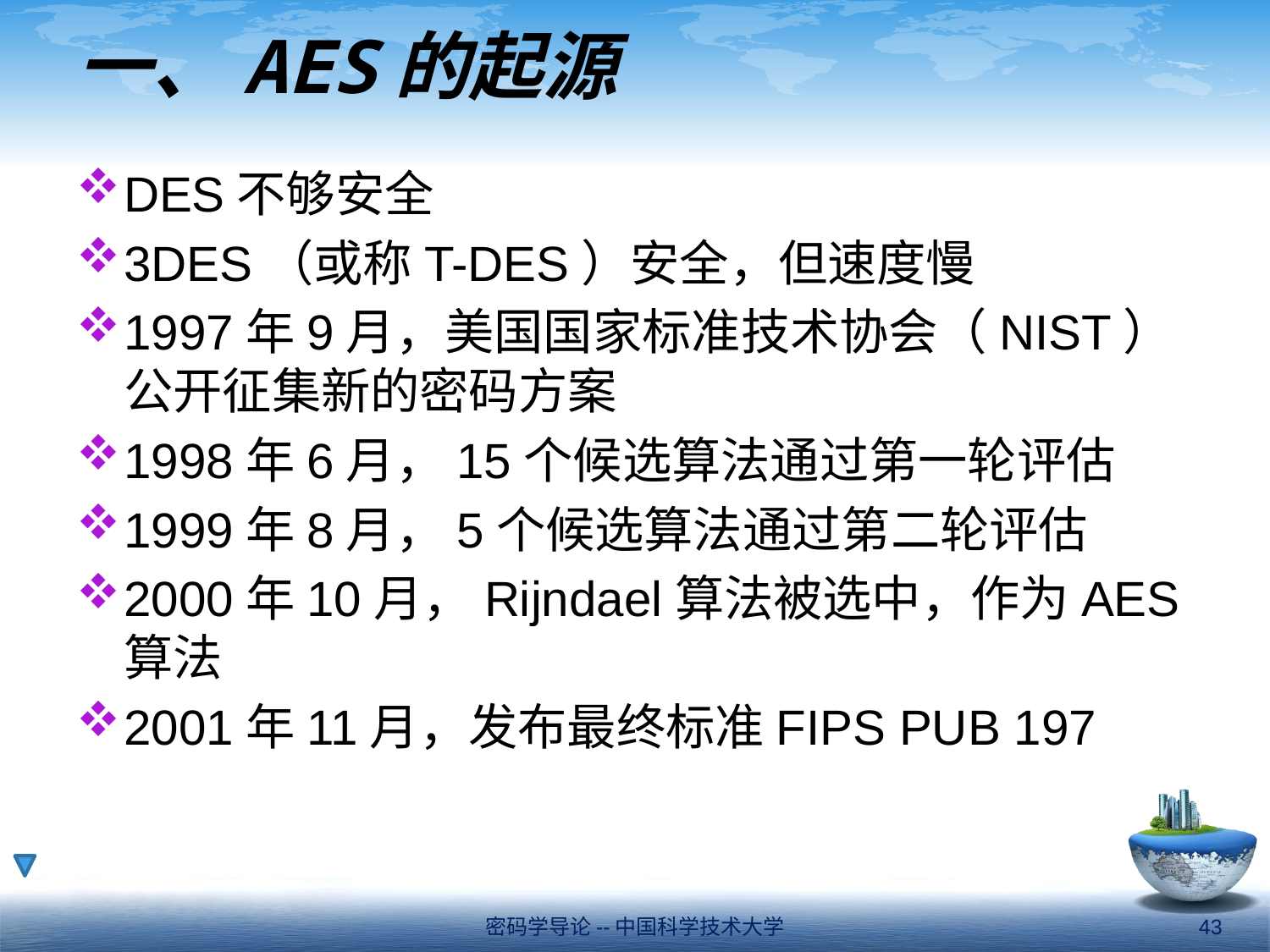

# 一、AES的起源
DES不够安全
3DES（或称T-DES）安全，但速度慢
1997年9月，美国国家标准技术协会（NIST）公开征集新的密码方案
1998年6月，15个候选算法通过第一轮评估
1999年8月，5个候选算法通过第二轮评估
2000年10月，Rijndael算法被选中，作为AES算法
2001年11月，发布最终标准FIPS PUB 197

密码学导论--中国科学技术大学
43